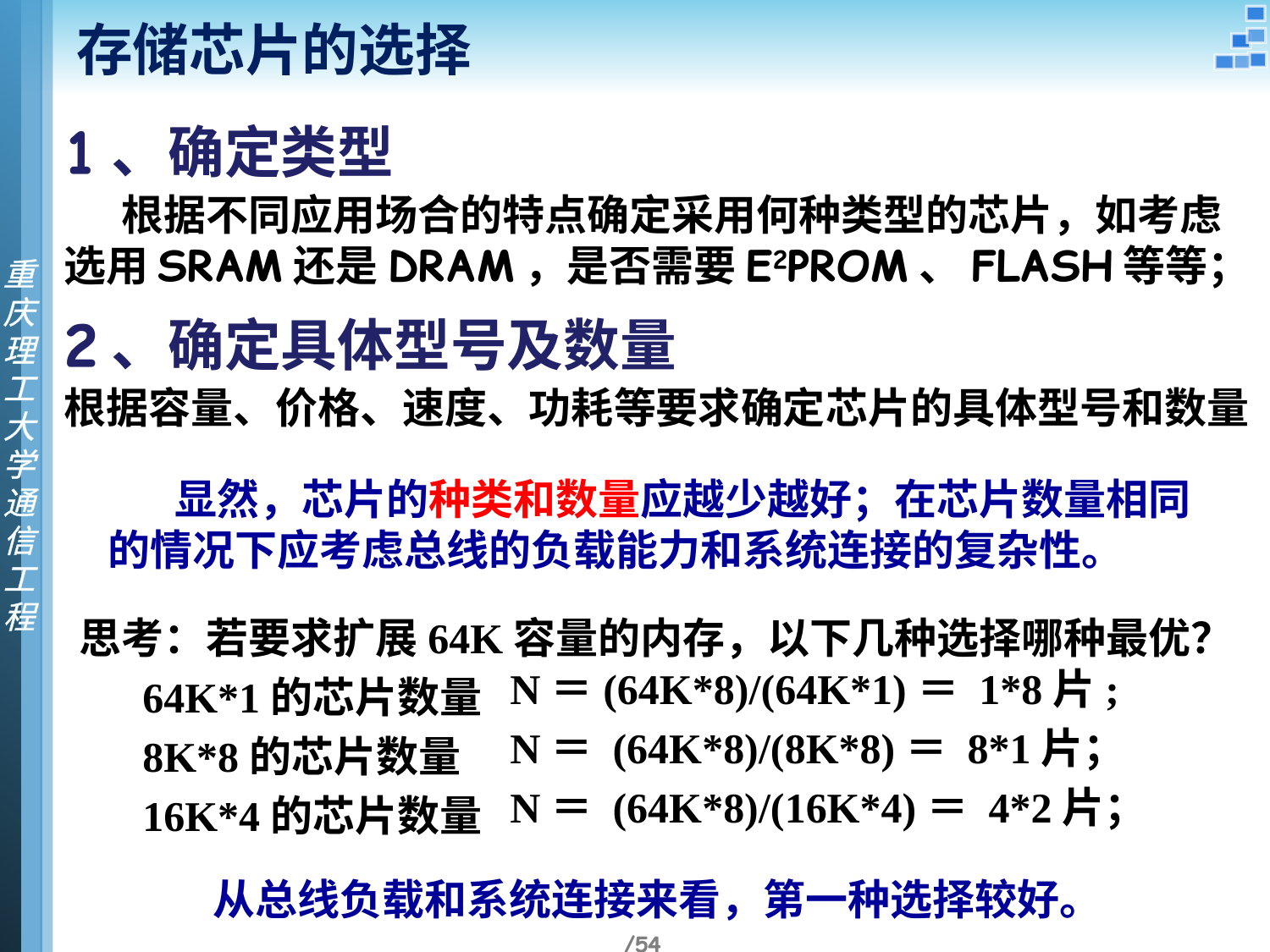

# 存储芯片的选择
1、确定类型
     根据不同应用场合的特点确定采用何种类型的芯片，如考虑选用SRAM还是DRAM，是否需要E2PROM、FLASH等等；
2、确定具体型号及数量
根据容量、价格、速度、功耗等要求确定芯片的具体型号和数量
      显然，芯片的种类和数量应越少越好；在芯片数量相同的情况下应考虑总线的负载能力和系统连接的复杂性。
思考：若要求扩展64K容量的内存，以下几种选择哪种最优？
      64K*1的芯片数量
      8K*8的芯片数量
      16K*4的芯片数量
N＝(64K*8)/(64K*1)＝ 1*8片;
N＝ (64K*8)/(8K*8)＝ 8*1片；
N＝ (64K*8)/(16K*4)＝ 4*2片；
从总线负载和系统连接来看，第一种选择较好。

30
/54